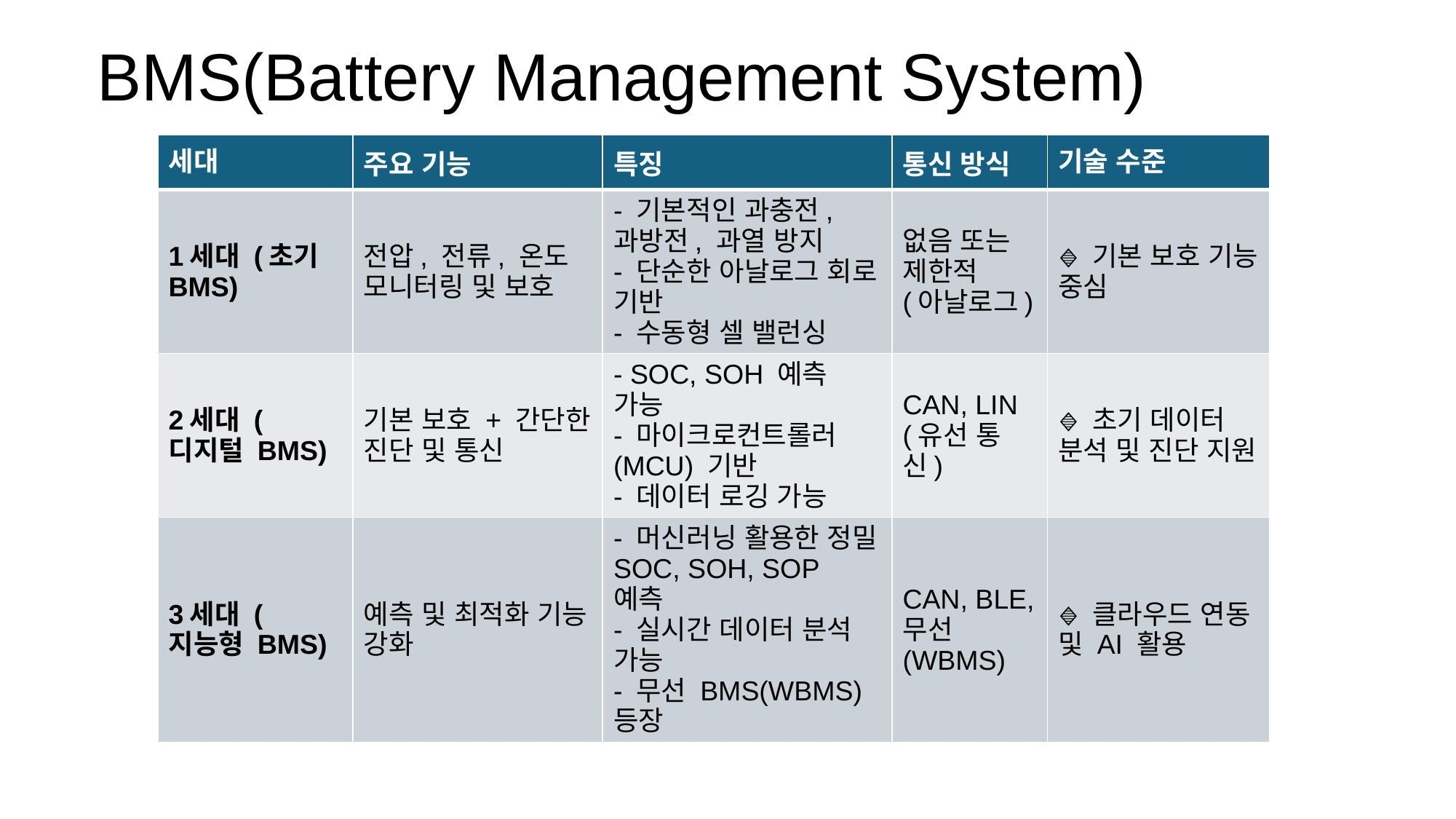

# BMS(Battery Management System)
| 세대 | 주요 기능 | 특징 | 통신 방식 | 기술 수준 |
| --- | --- | --- | --- | --- |
| 1세대 (초기 BMS) | 전압, 전류, 온도 모니터링 및 보호 | - 기본적인 과충전, 과방전, 과열 방지 - 단순한 아날로그 회로 기반 - 수동형 셀 밸런싱 | 없음 또는 제한적 (아날로그) | 🔹 기본 보호 기능 중심 |
| 2세대 (디지털 BMS) | 기본 보호 + 간단한 진단 및 통신 | - SOC, SOH 예측 가능 - 마이크로컨트롤러(MCU) 기반 - 데이터 로깅 가능 | CAN, LIN (유선 통신) | 🔹 초기 데이터 분석 및 진단 지원 |
| 3세대 (지능형 BMS) | 예측 및 최적화 기능 강화 | - 머신러닝 활용한 정밀 SOC, SOH, SOP 예측 - 실시간 데이터 분석 가능 - 무선 BMS(WBMS) 등장 | CAN, BLE, 무선(WBMS) | 🔹 클라우드 연동 및 AI 활용 |